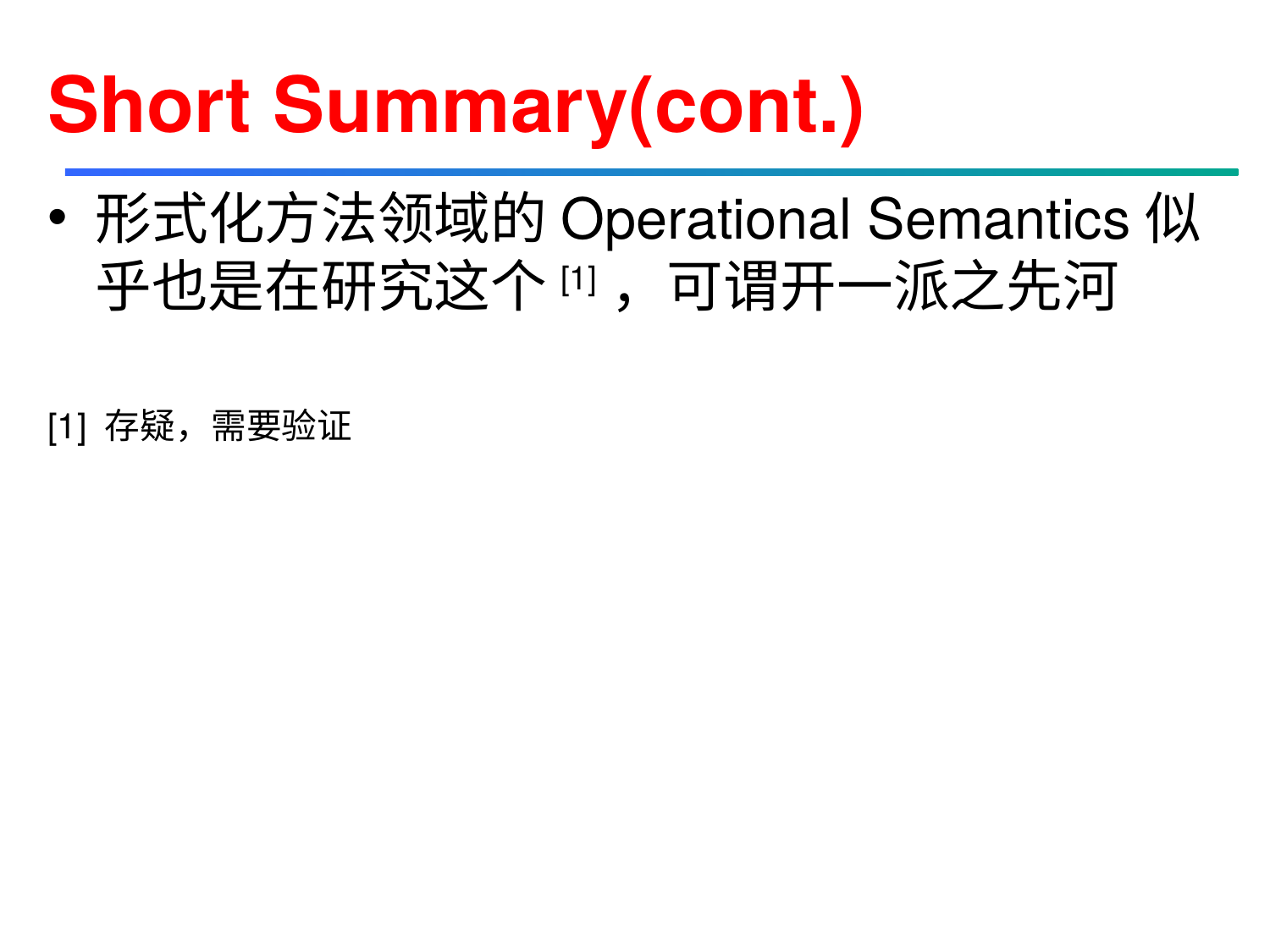

# Short Summary(cont.)
形式化方法领域的Operational Semantics似乎也是在研究这个[1]，可谓开一派之先河

[1] 存疑，需要验证